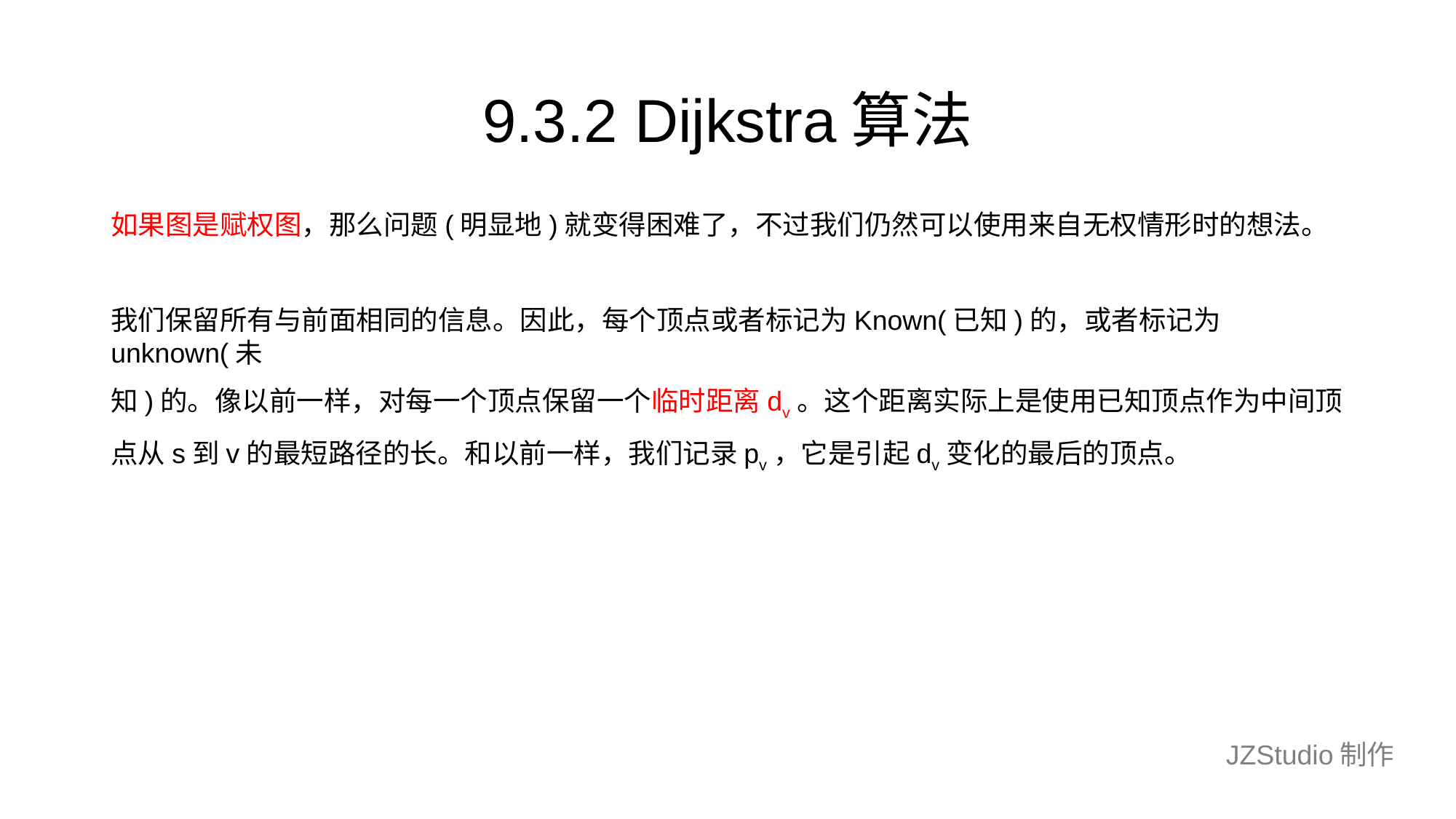

# 9.3.2 Dijkstra算法
如果图是赋权图，那么问题(明显地)就变得困难了，不过我们仍然可以使用来自无权情形时的想法。

我们保留所有与前面相同的信息。因此，每个顶点或者标记为Known(已知)的，或者标记为unknown(未
知)的。像以前一样，对每一个顶点保留一个临时距离dv。这个距离实际上是使用已知顶点作为中间顶
点从s到v的最短路径的长。和以前一样，我们记录pv，它是引起dv变化的最后的顶点。